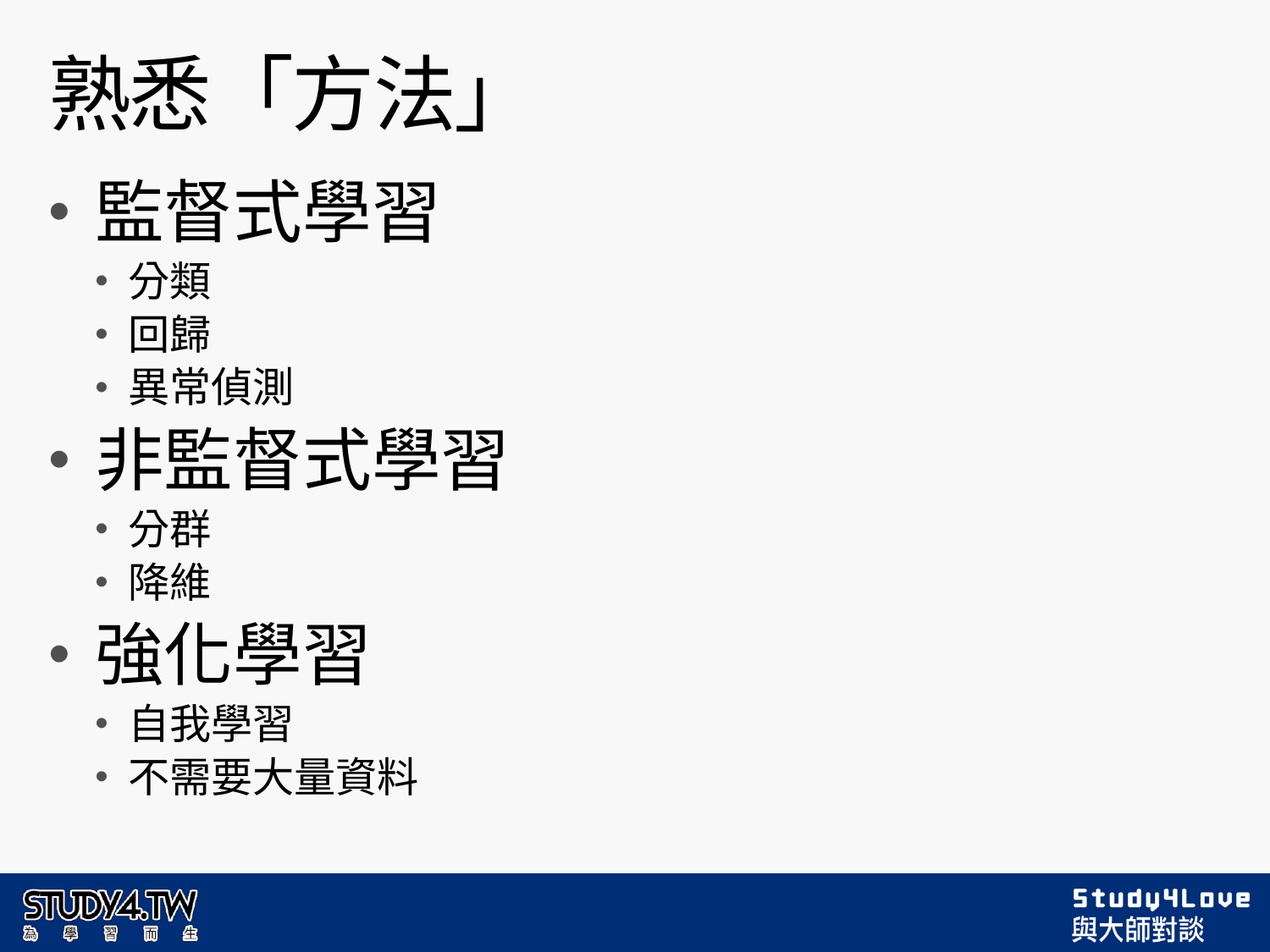

# 熟悉「方法」
監督式學習
分類
回歸
異常偵測
非監督式學習
分群
降維
強化學習
自我學習
不需要大量資料